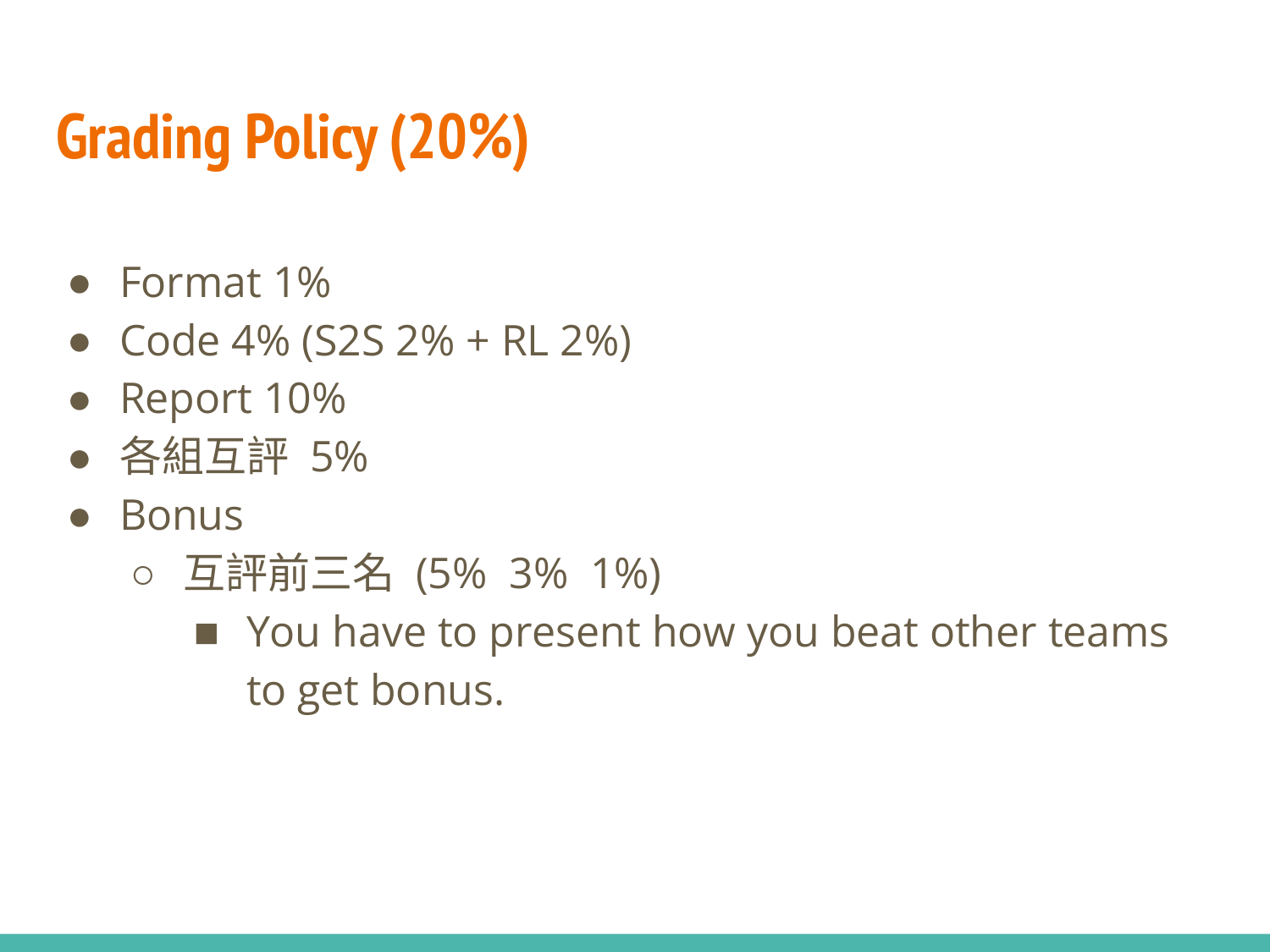

# Grading Policy (20%)

Format 1%
Code 4% (S2S 2% + RL 2%)
Report 10%
各組互評 5%
Bonus
互評前三名 (5%  3%  1%)
You have to present how you beat other teams to get bonus.